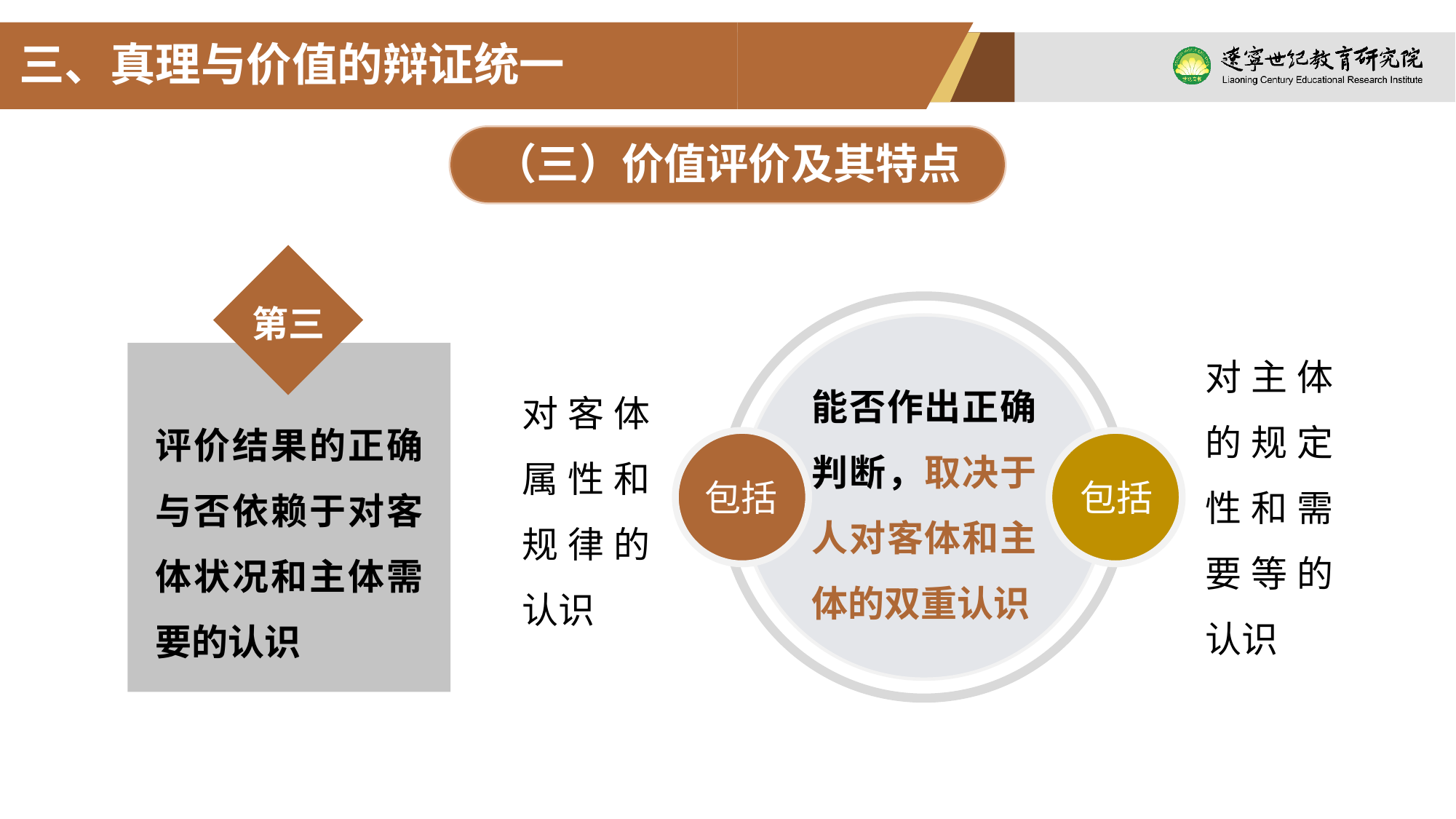

三、真理与价值的辩证统一
（三）价值评价及其特点

第三

评价结果的正确与否依赖于对客体状况和主体需要的认识

对主体的规定性和需要等的认识
能否作出正确判断，取决于人对客体和主体的双重认识
对客体属性和规律的认识
包括
包括
，。